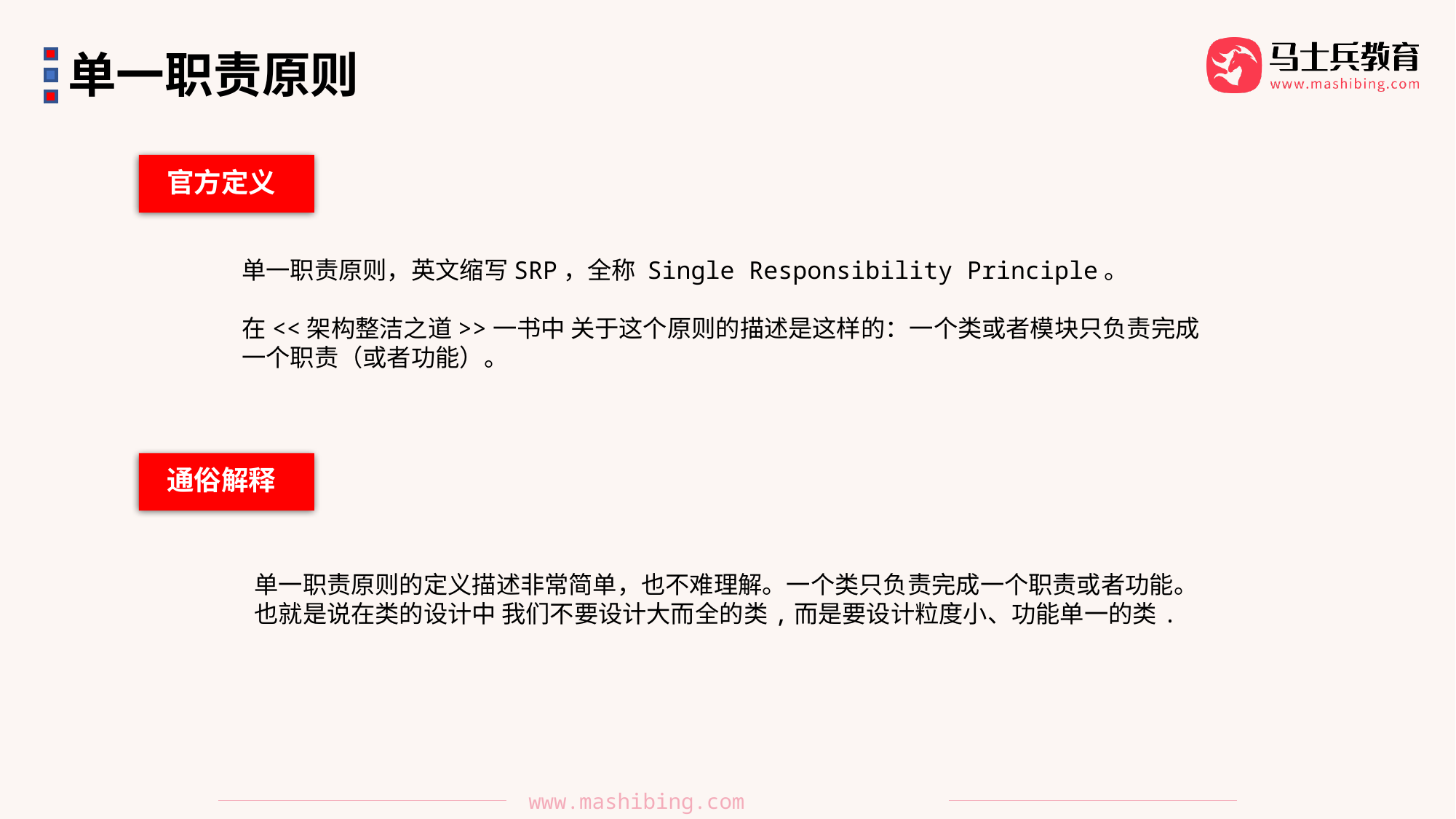

单一职责原则

官方定义
单一职责原则，英文缩写SRP，全称 Single Responsibility Principle。

在<<架构整洁之道>>一书中 关于这个原则的描述是这样的：一个类或者模块只负责完成一个职责（或者功能）。

通俗解释
单一职责原则的定义描述非常简单，也不难理解。一个类只负责完成一个职责或者功能。也就是说在类的设计中 我们不要设计大而全的类,而是要设计粒度小、功能单一的类.